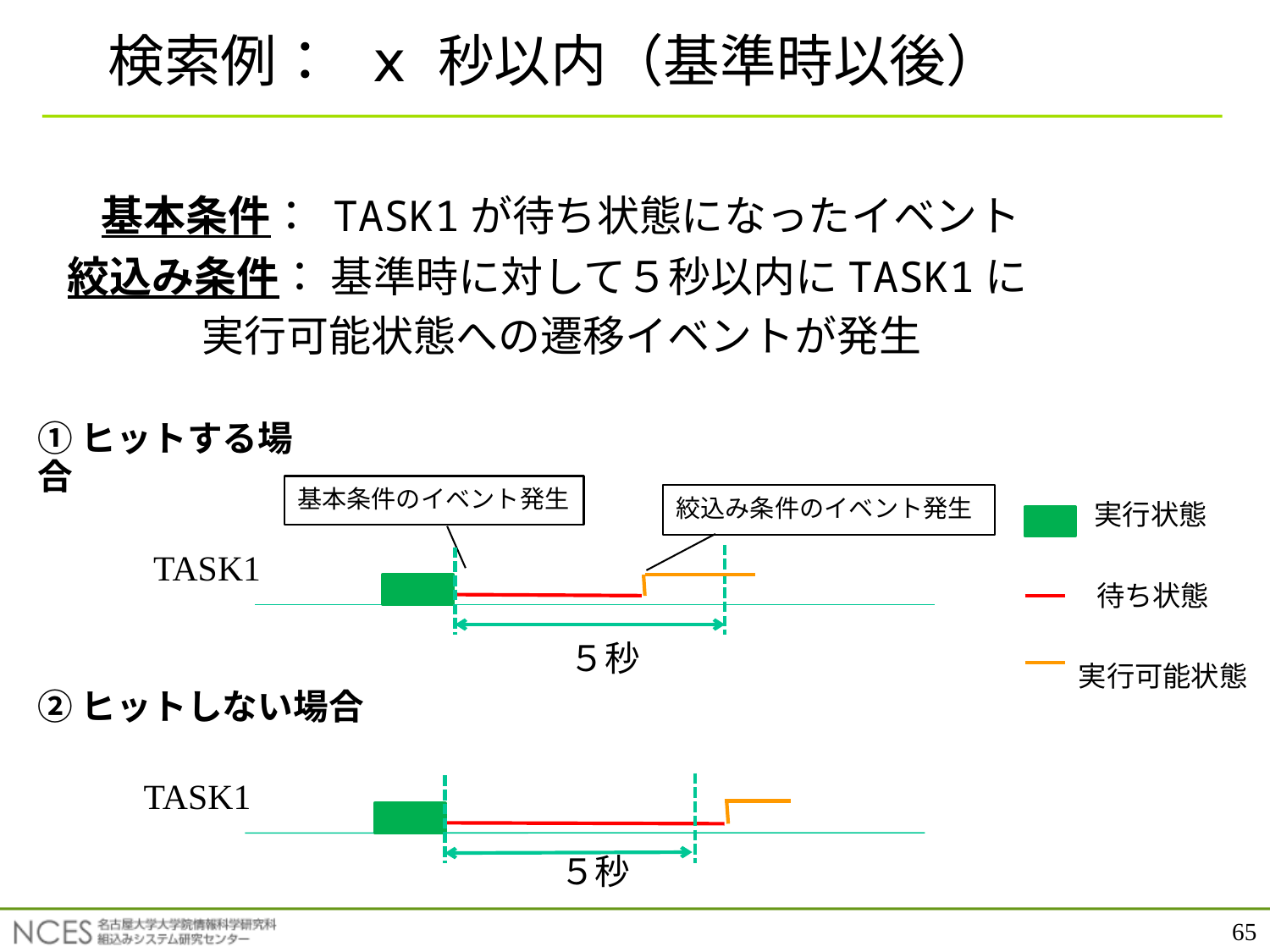

検索例：  x 秒以内（基準時以後）
  基本条件： TASK1が待ち状態になったイベント
絞込み条件： 基準時に対して５秒以内にTASK1に
             実行可能状態への遷移イベントが発生

①ヒットする場合
基本条件のイベント発生
絞込み条件のイベント発生
実行状態

TASK1

待ち状態
５秒
実行可能状態
②ヒットしない場合
TASK1

５秒
65